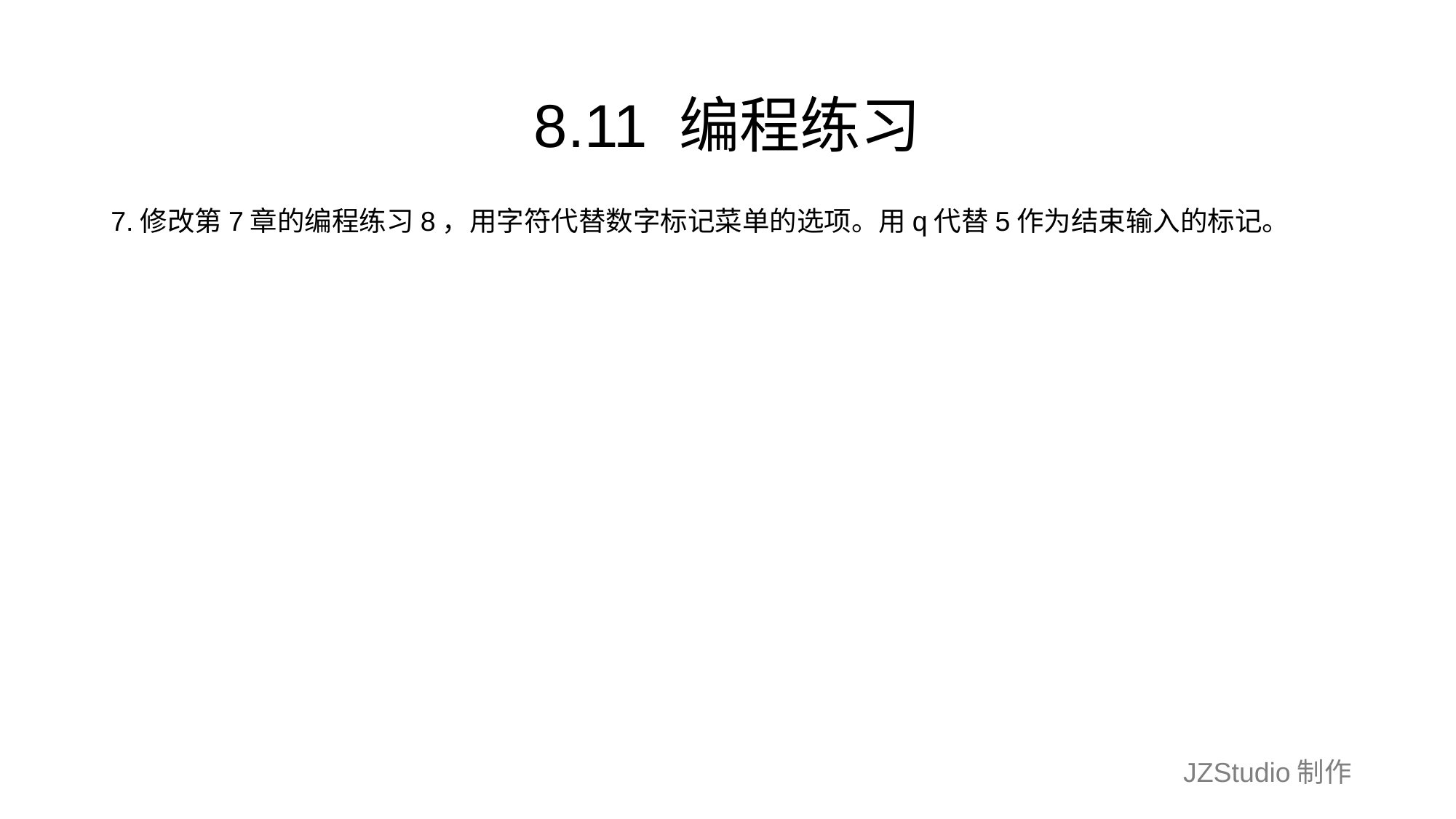

# 8.11 编程练习
7.修改第7章的编程练习8，用字符代替数字标记菜单的选项。用q代替5作为结束输入的标记。